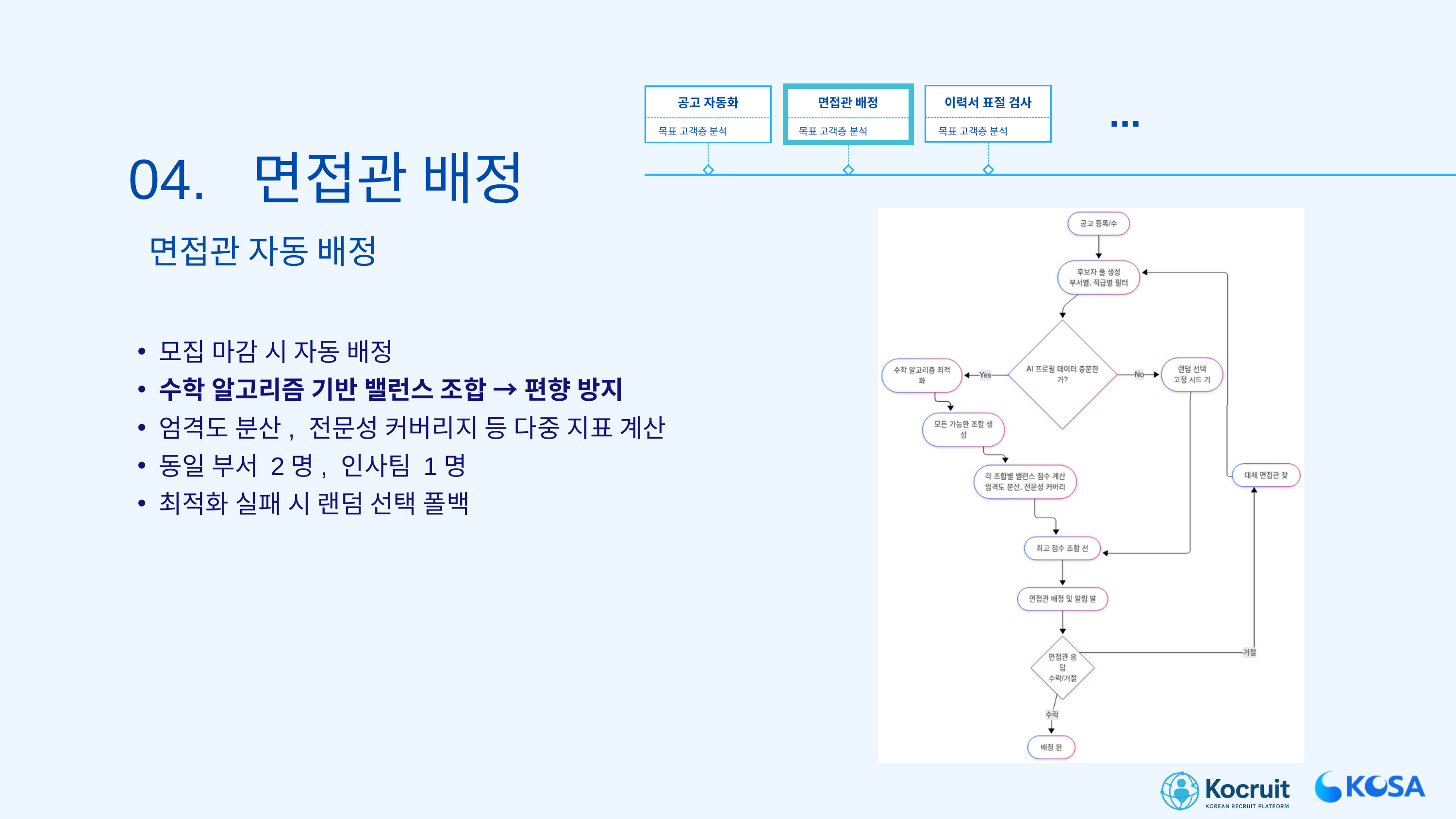

...
이력서 표절 검사
공고 자동화
면접관 배정

목표 고객층 분석
목표 고객층 분석
목표 고객층 분석
04.  면접관 배정

면접관 자동 배정
모집 마감 시 자동 배정
수학 알고리즘 기반 밸런스 조합 → 편향 방지
엄격도 분산, 전문성 커버리지 등 다중 지표 계산
동일 부서 2명, 인사팀 1명
최적화 실패 시 랜덤 선택 폴백